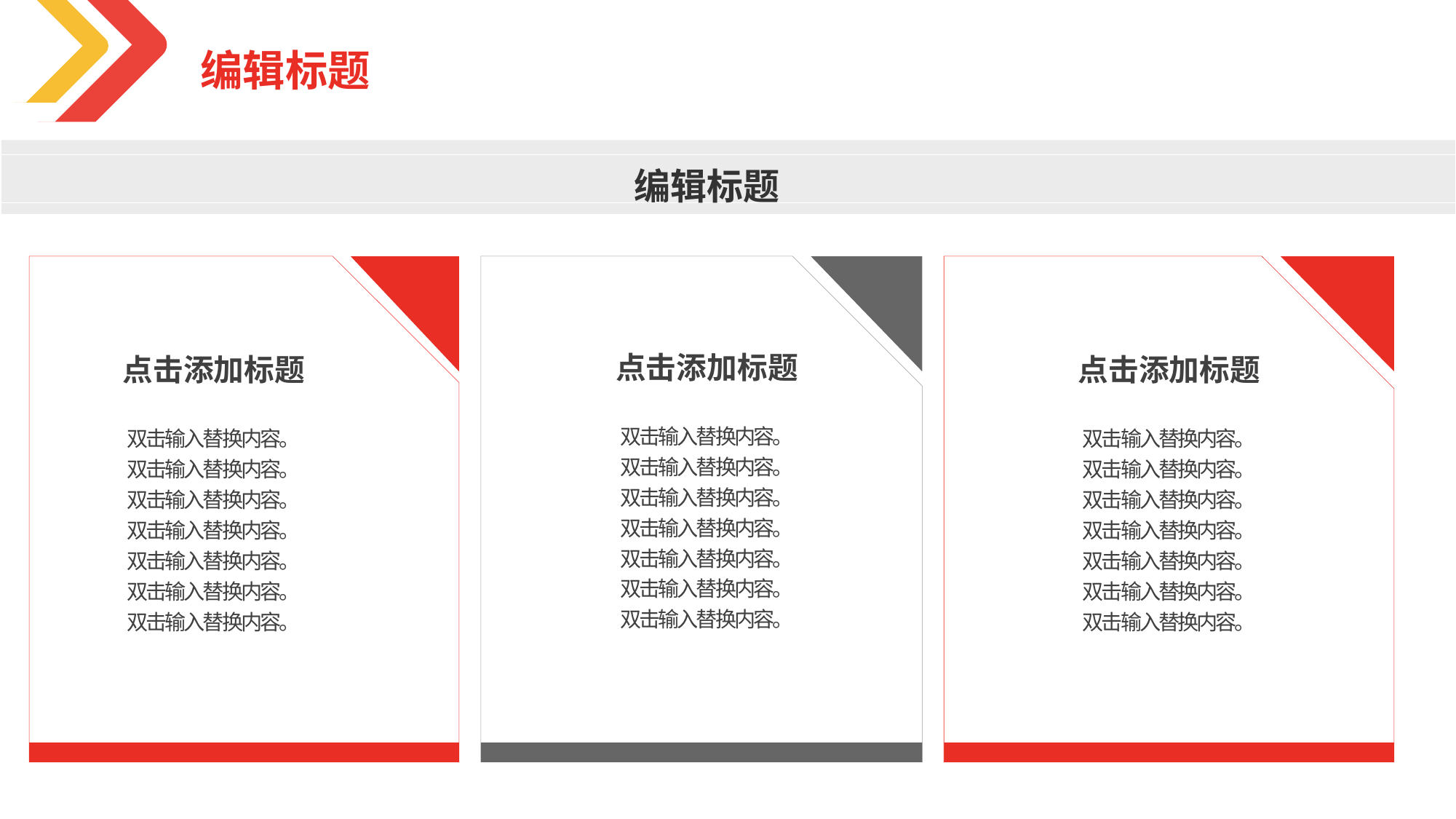

编辑标题

编辑标题

点击添加标题
点击添加标题
点击添加标题
双击输入替换内容。
双击输入替换内容。
双击输入替换内容。
双击输入替换内容。
双击输入替换内容。
双击输入替换内容。
双击输入替换内容。

双击输入替换内容。
双击输入替换内容。
双击输入替换内容。
双击输入替换内容。
双击输入替换内容。
双击输入替换内容。
双击输入替换内容。

双击输入替换内容。
双击输入替换内容。
双击输入替换内容。
双击输入替换内容。
双击输入替换内容。
双击输入替换内容。
双击输入替换内容。